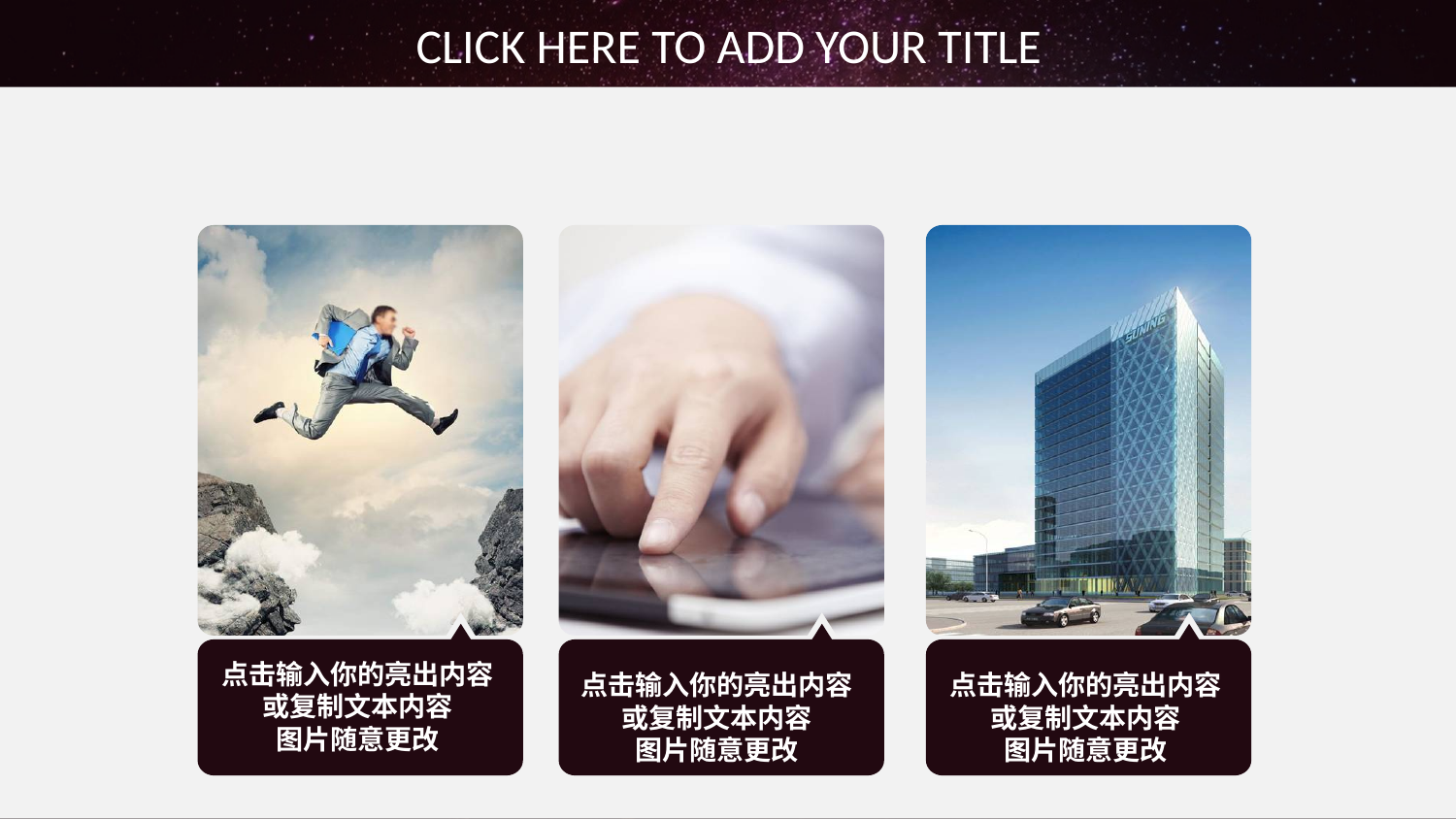

CLICK HERE TO ADD YOUR TITLE

点击输入你的亮出内容
或复制文本内容
图片随意更改
点击输入你的亮出内容
或复制文本内容
图片随意更改
点击输入你的亮出内容
或复制文本内容
图片随意更改